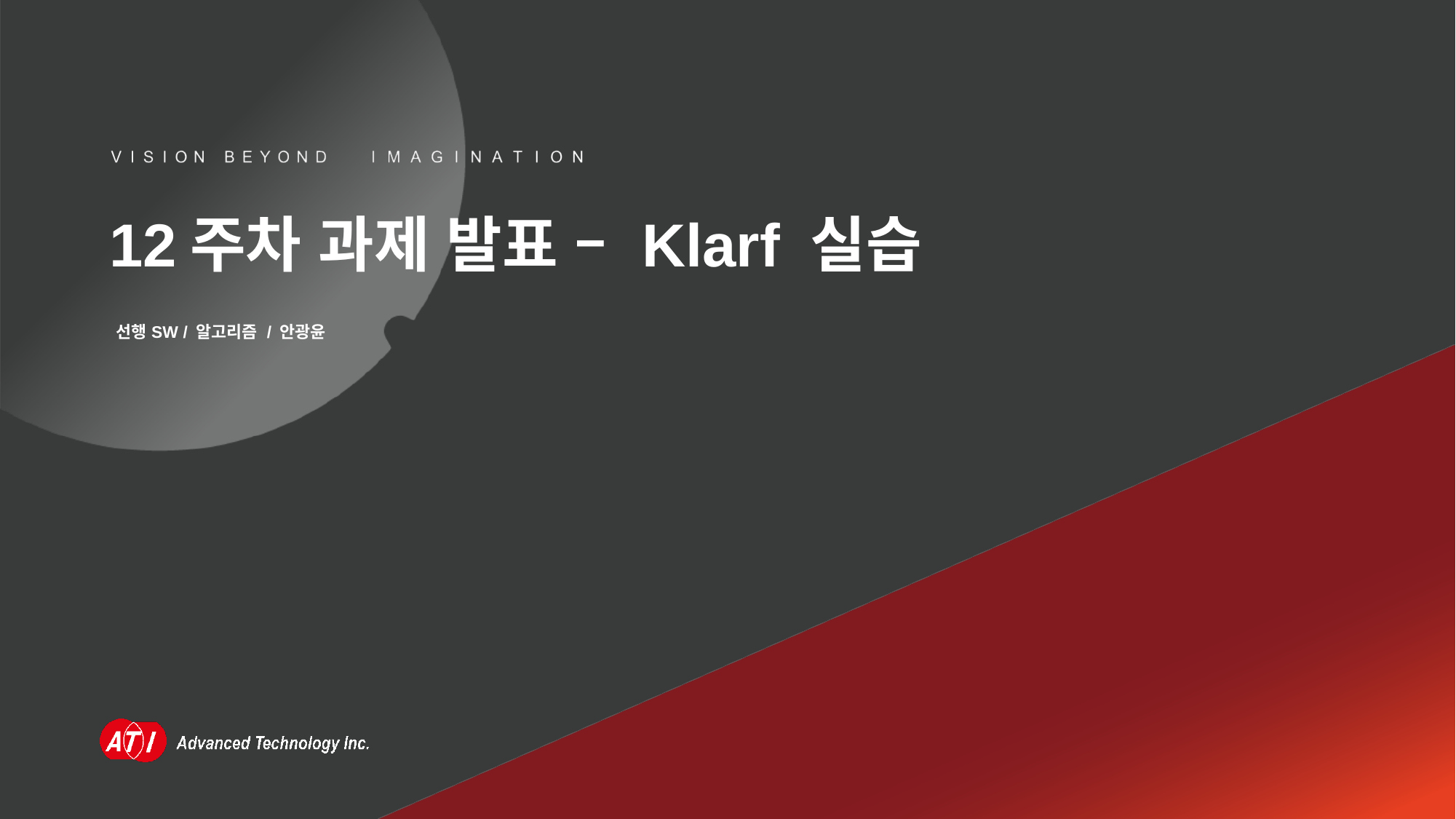

12주차 과제 발표 – Klarf 실습
선행SW / 알고리즘 / 안광윤